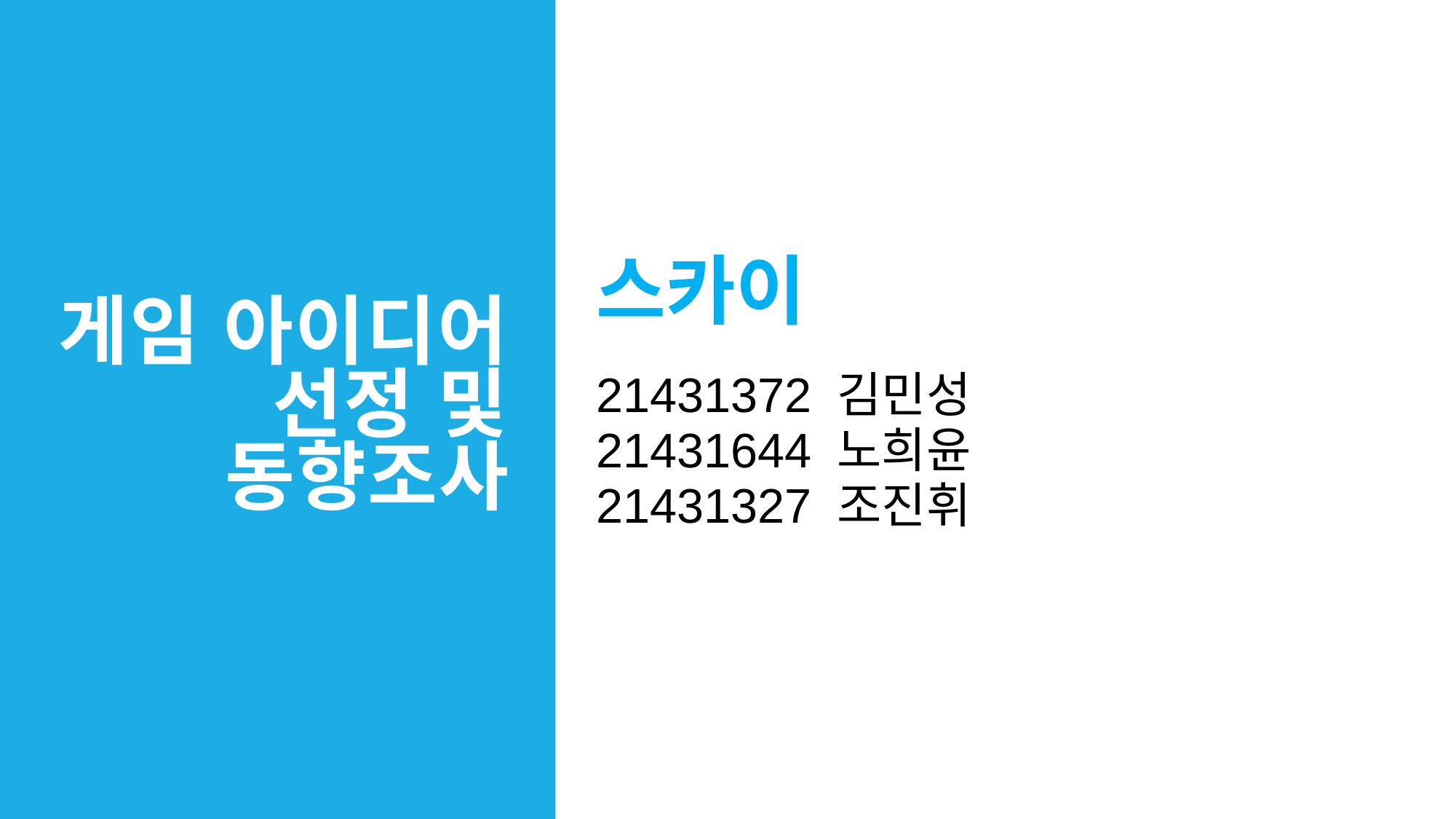

# 게임 아이디어 선정 및 동향조사
스카이

21431372 김민성
21431644 노희윤
21431327 조진휘